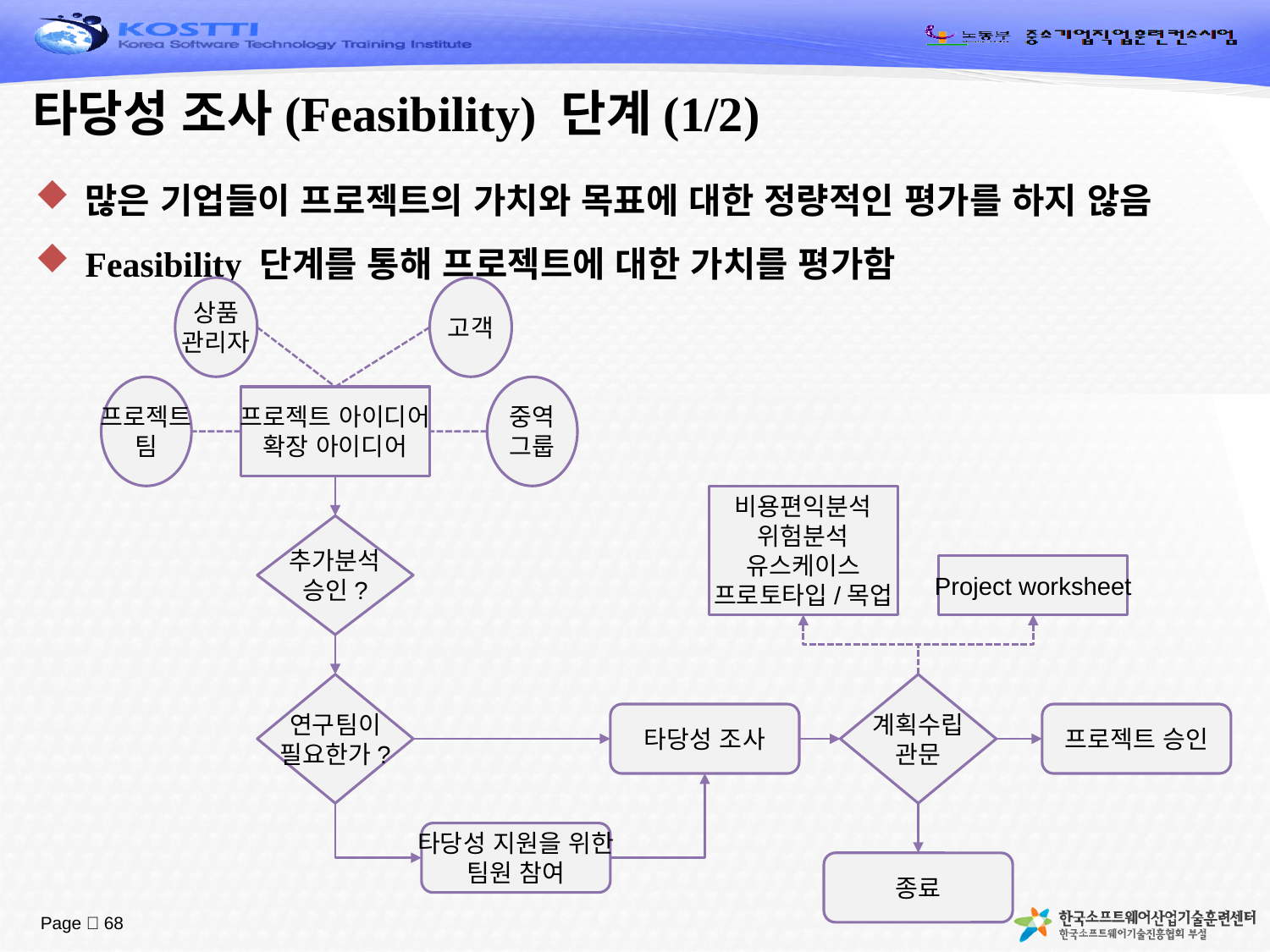

# 타당성 조사(Feasibility) 단계(1/2)
많은 기업들이 프로젝트의 가치와 목표에 대한 정량적인 평가를 하지 않음
Feasibility 단계를 통해 프로젝트에 대한 가치를 평가함
상품
관리자
고객
프로젝트
팀
중역
그룹
프로젝트 아이디어
확장 아이디어
비용편익분석
위험분석
유스케이스
프로토타입/목업
추가분석
승인?
Project worksheet
연구팀이
필요한가?
계획수립
관문
타당성 조사
프로젝트 승인
타당성 지원을 위한
팀원 참여
종료